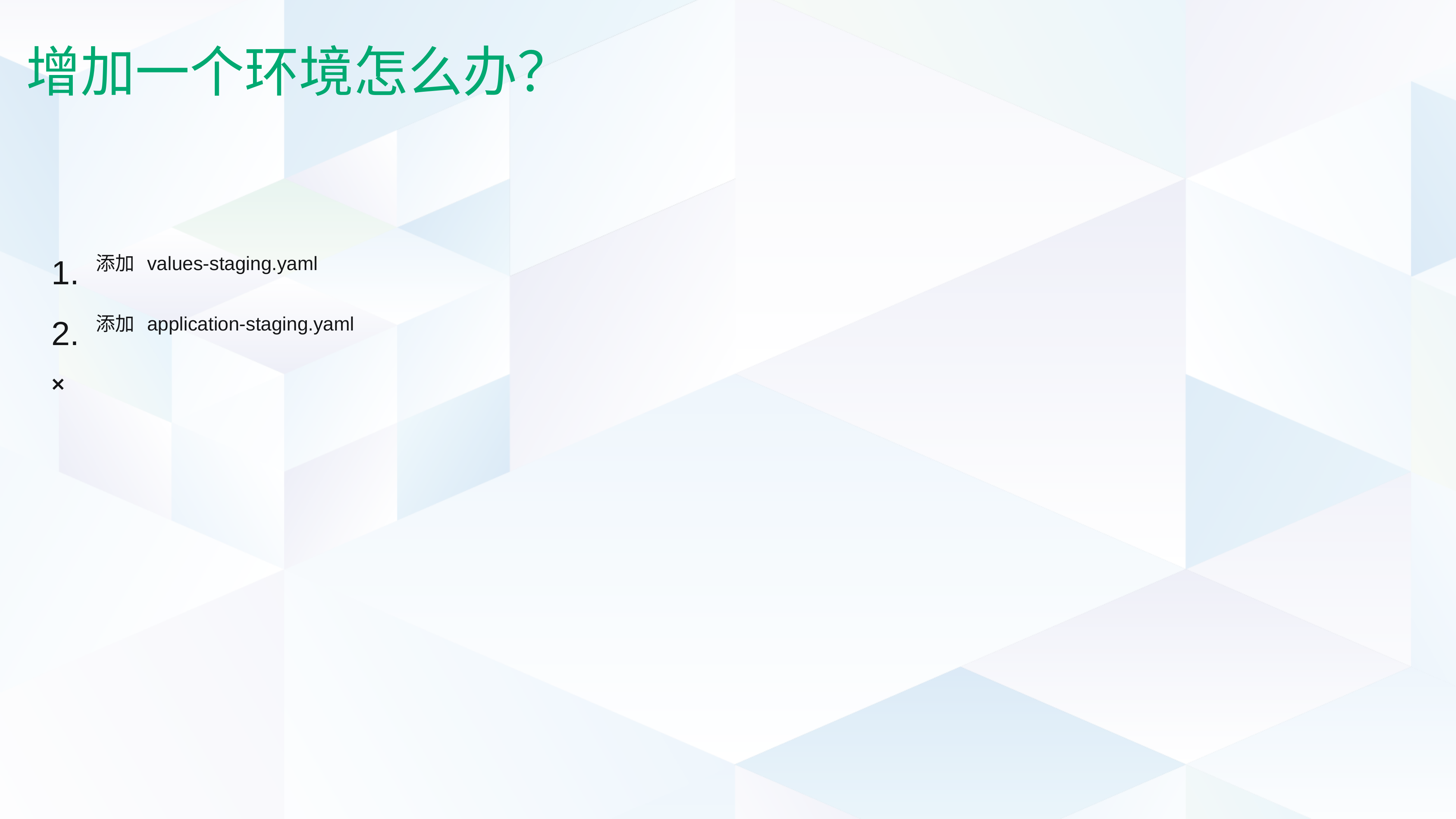

# 增加一个环境怎么办？
添加 values-staging.yaml
添加 application-staging.yaml
❌